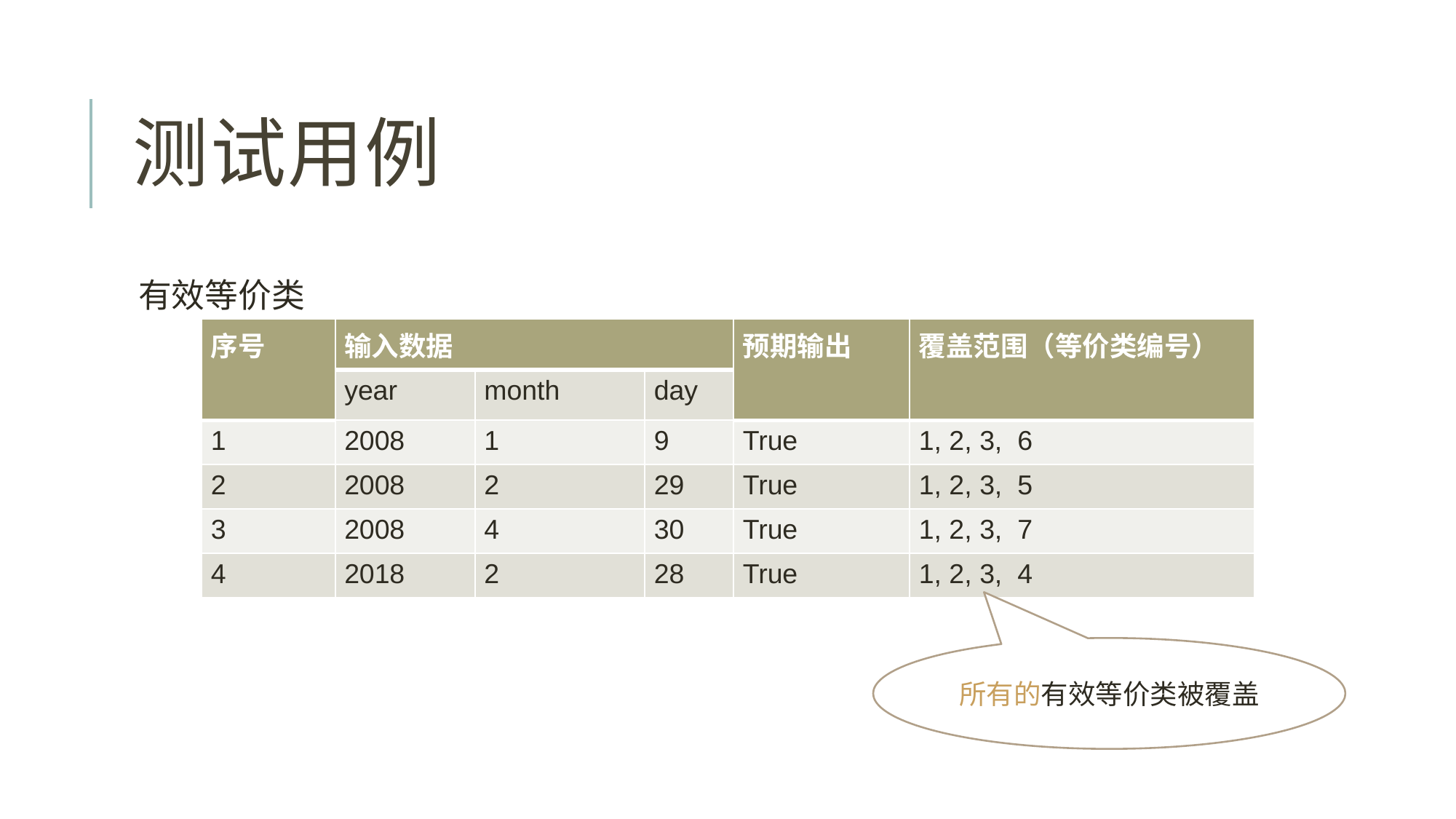

# 测试用例
有效等价类
| 序号 | 输入数据 |  |  | 预期输出 | 覆盖范围（等价类编号） |
| --- | --- | --- | --- | --- | --- |
|  | year | month | day |  |  |
| 1 | 2008 | 1 | 9 | True | 1, 2, 3, 6 |
| 2 | 2008 | 2 | 29 | True | 1, 2, 3, 5 |
| 3 | 2008 | 4 | 30 | True | 1, 2, 3, 7 |
| 4 | 2018 | 2 | 28 | True | 1, 2, 3, 4 |
所有的有效等价类被覆盖